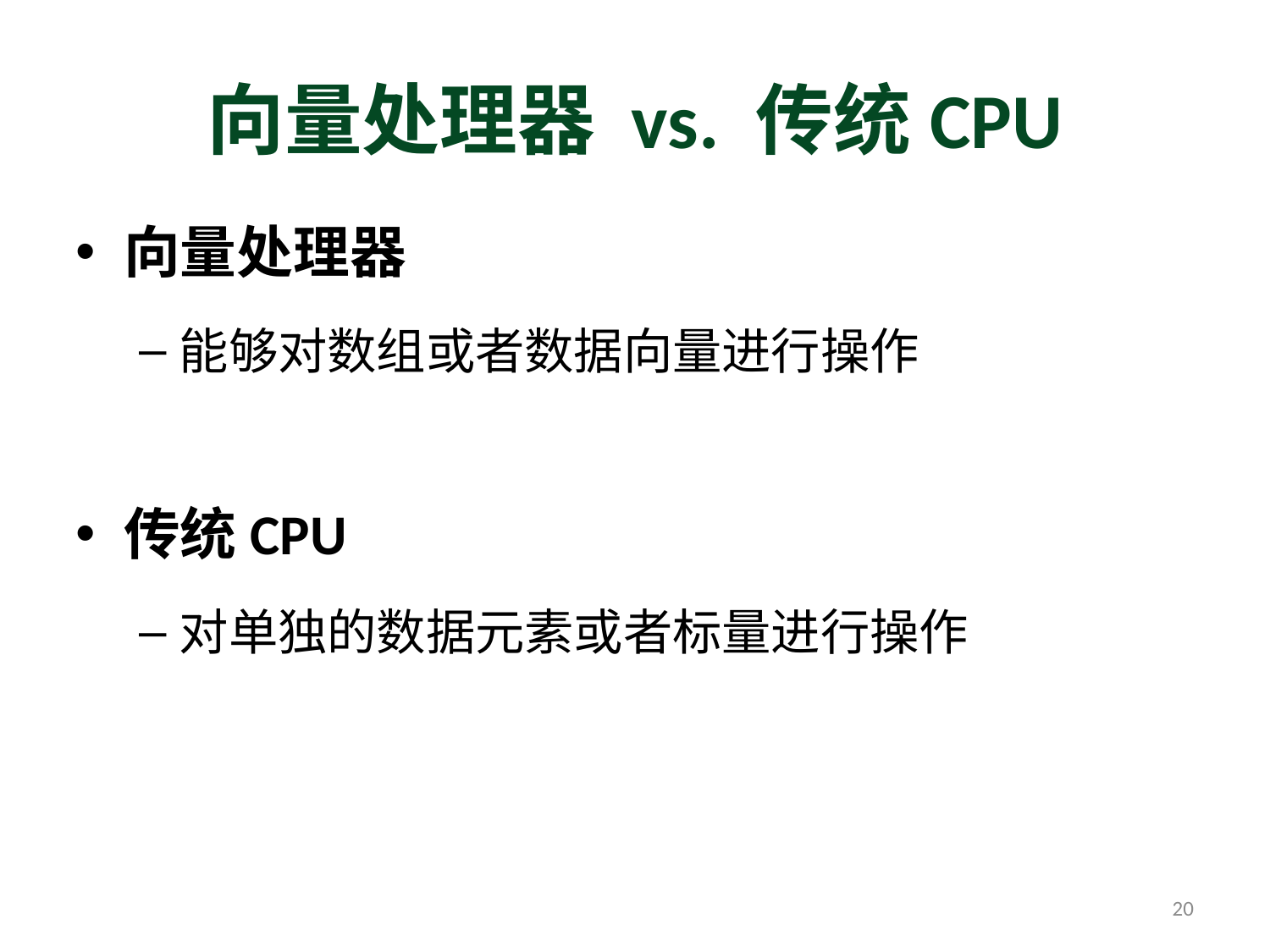

# 向量处理器 vs. 传统CPU
向量处理器
能够对数组或者数据向量进行操作

传统CPU
对单独的数据元素或者标量进行操作
20